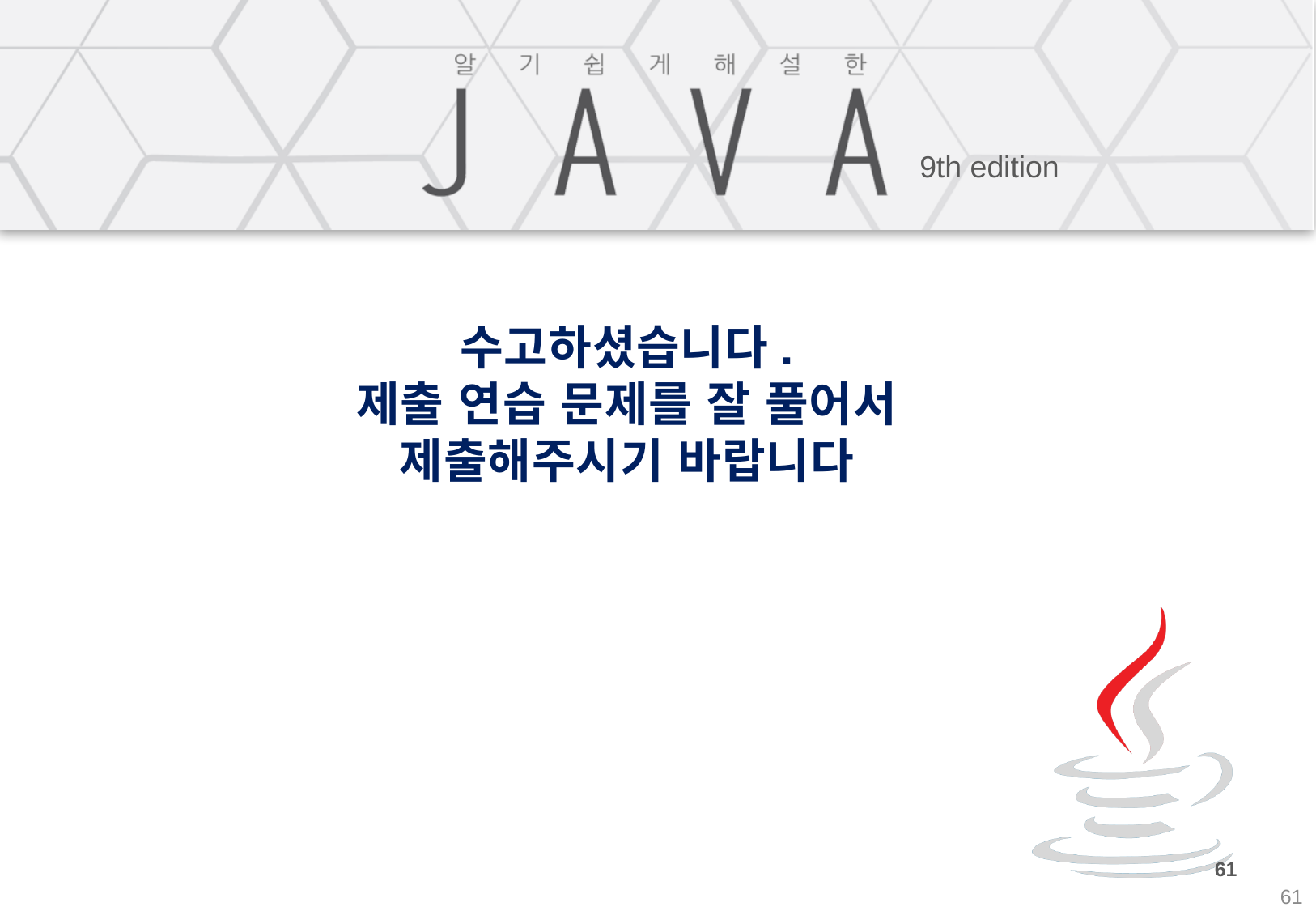

# 수고하셨습니다. 제출 연습 문제를 잘 풀어서 제출해주시기 바랍니다
61
61